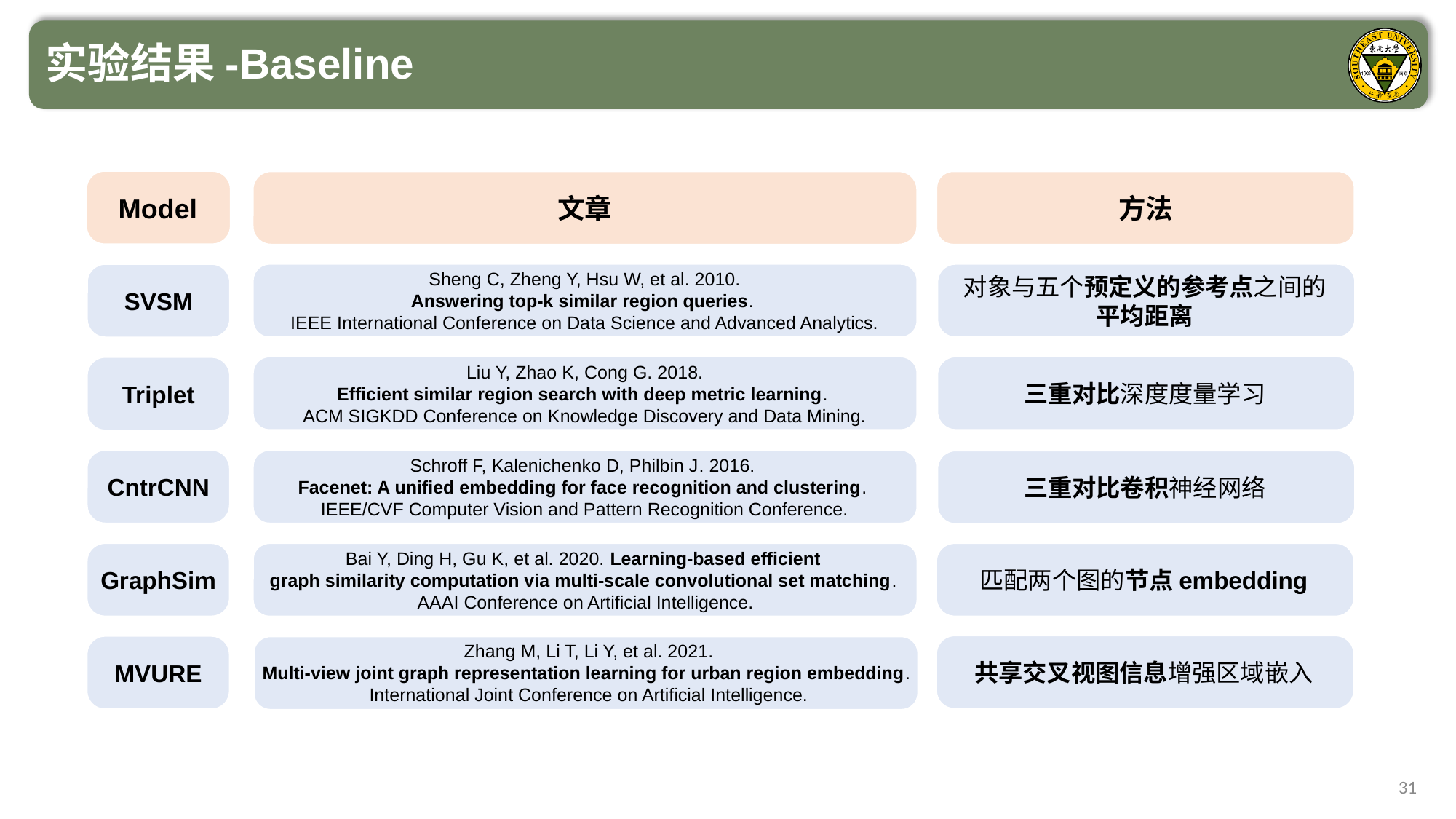

实验结果-Baseline

Model

文章
方法

Sheng C, Zheng Y, Hsu W, et al. 2010.
Answering top-k similar region queries.
IEEE International Conference on Data Science and Advanced Analytics.

对象与五个预定义的参考点之间的
平均距离

SVSM

三重对比深度度量学习
Liu Y, Zhao K, Cong G. 2018.
Efficient similar region search with deep metric learning.
ACM SIGKDD Conference on Knowledge Discovery and Data Mining.

Triplet

CntrCNN
Schroff F, Kalenichenko D, Philbin J. 2016.
Facenet: A unified embedding for face recognition and clustering.
IEEE/CVF Computer Vision and Pattern Recognition Conference.

三重对比卷积神经网络

GraphSim
Bai Y, Ding H, Gu K, et al. 2020. Learning-based efficient
graph similarity computation via multi-scale convolutional set matching.
AAAI Conference on Artificial Intelligence.

匹配两个图的节点embedding

Zhang M, Li T, Li Y, et al. 2021.
Multi-view joint graph representation learning for urban region embedding.
International Joint Conference on Artificial Intelligence.

共享交叉视图信息增强区域嵌入

MVURE

31